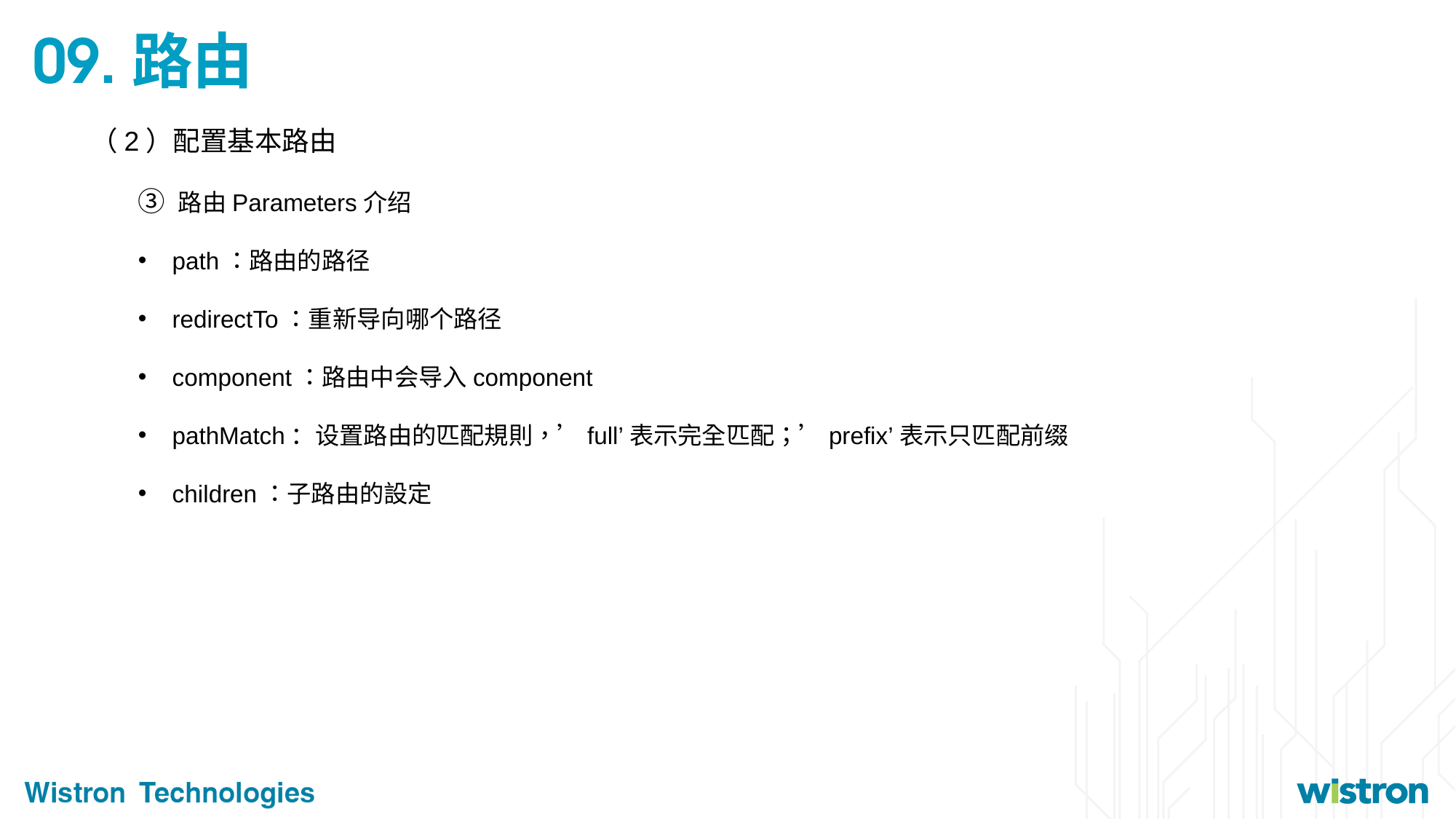

09.路由
   （2）配置基本路由
③ 路由Parameters介绍

path：路由的路径

redirectTo：重新导向哪个路径

component：路由中会导入component

pathMatch：设置路由的匹配規則，’full’表示完全匹配；’prefix’表示只匹配前缀

children：子路由的設定